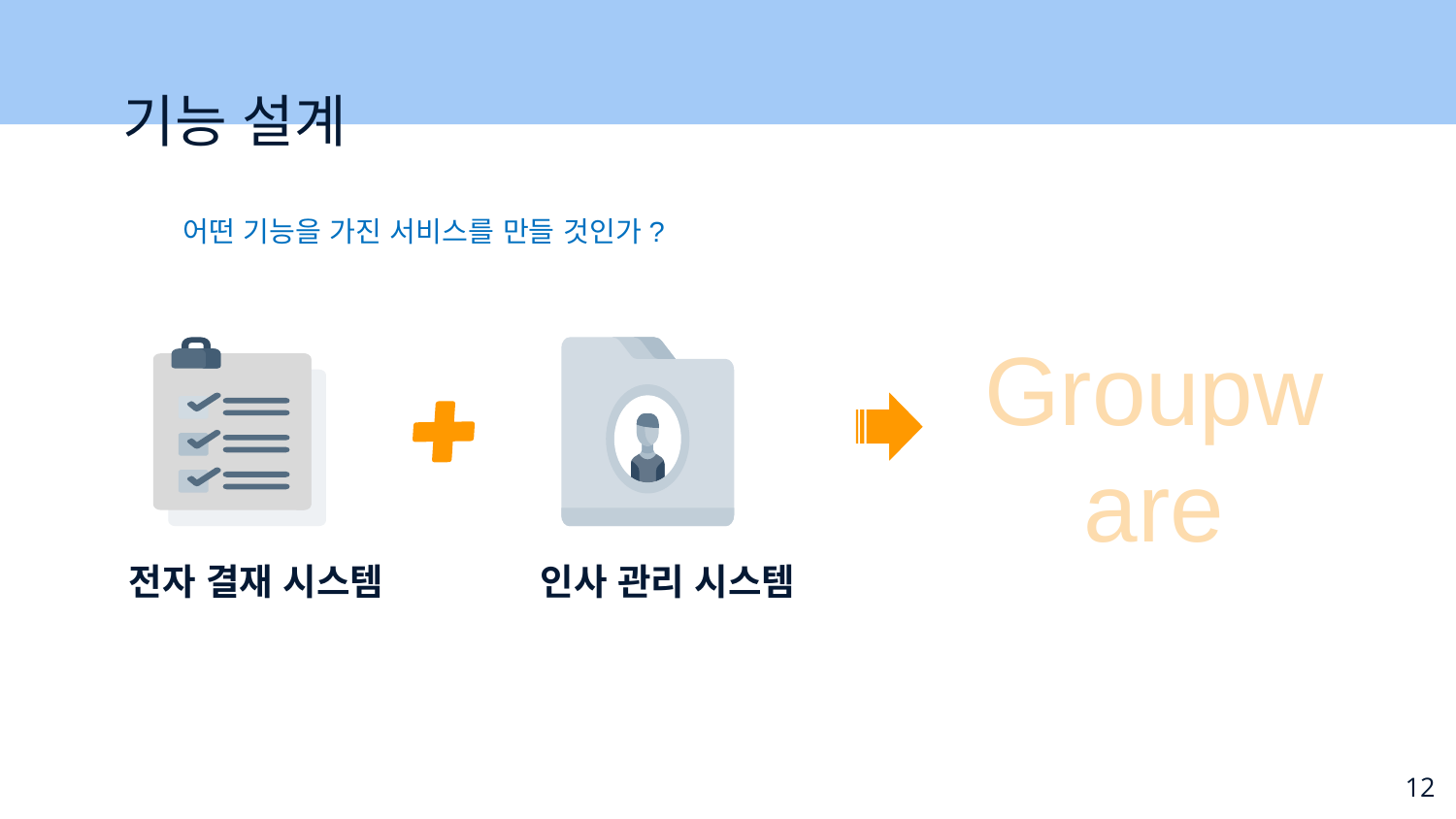

기능 설계
어떤 기능을 가진 서비스를 만들 것인가?
Groupware

인사 관리 시스템
전자 결재 시스템
12